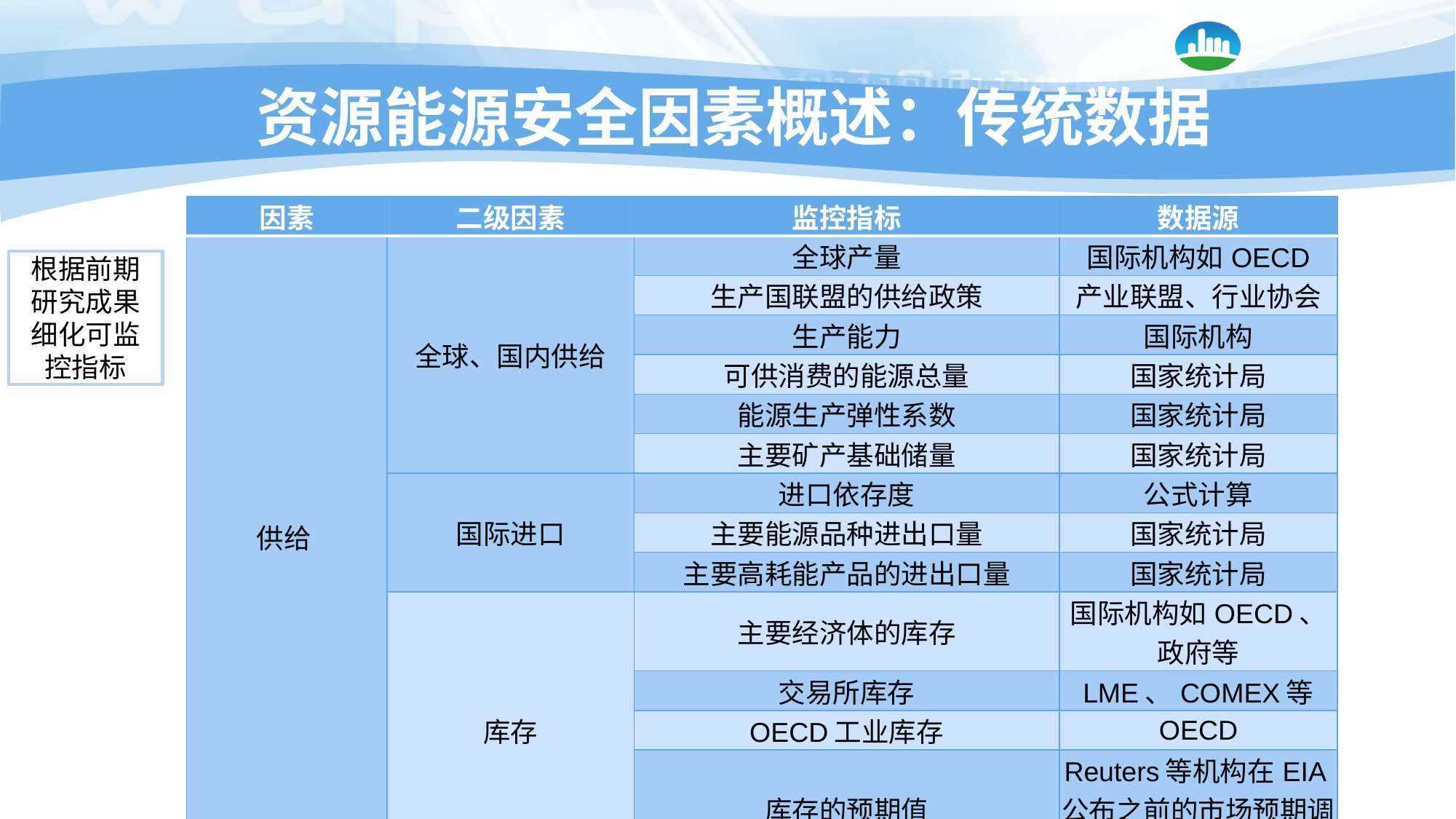

# 资源能源安全因素概述：传统数据
| 因素 | 二级因素 | 监控指标 | 数据源 |
| --- | --- | --- | --- |
| 供给 | 全球、国内供给 | 全球产量 | 国际机构如OECD |
|  |  | 生产国联盟的供给政策 | 产业联盟、行业协会 |
|  |  | 生产能力 | 国际机构 |
|  |  | 可供消费的能源总量 | 国家统计局 |
|  |  | 能源生产弹性系数 | 国家统计局 |
|  |  | 主要矿产基础储量 | 国家统计局 |
|  | 国际进口 | 进口依存度 | 公式计算 |
|  |  | 主要能源品种进出口量 | 国家统计局 |
|  |  | 主要高耗能产品的进出口量 | 国家统计局 |
|  | 库存 | 主要经济体的库存 | 国际机构如OECD、政府等 |
|  |  | 交易所库存 | LME、COMEX等 |
|  |  | OECD工业库存 | OECD |
|  |  | 库存的预期值 | Reuters等机构在EIA公布之前的市场预期调查值 |
根据前期研究成果细化可监控指标